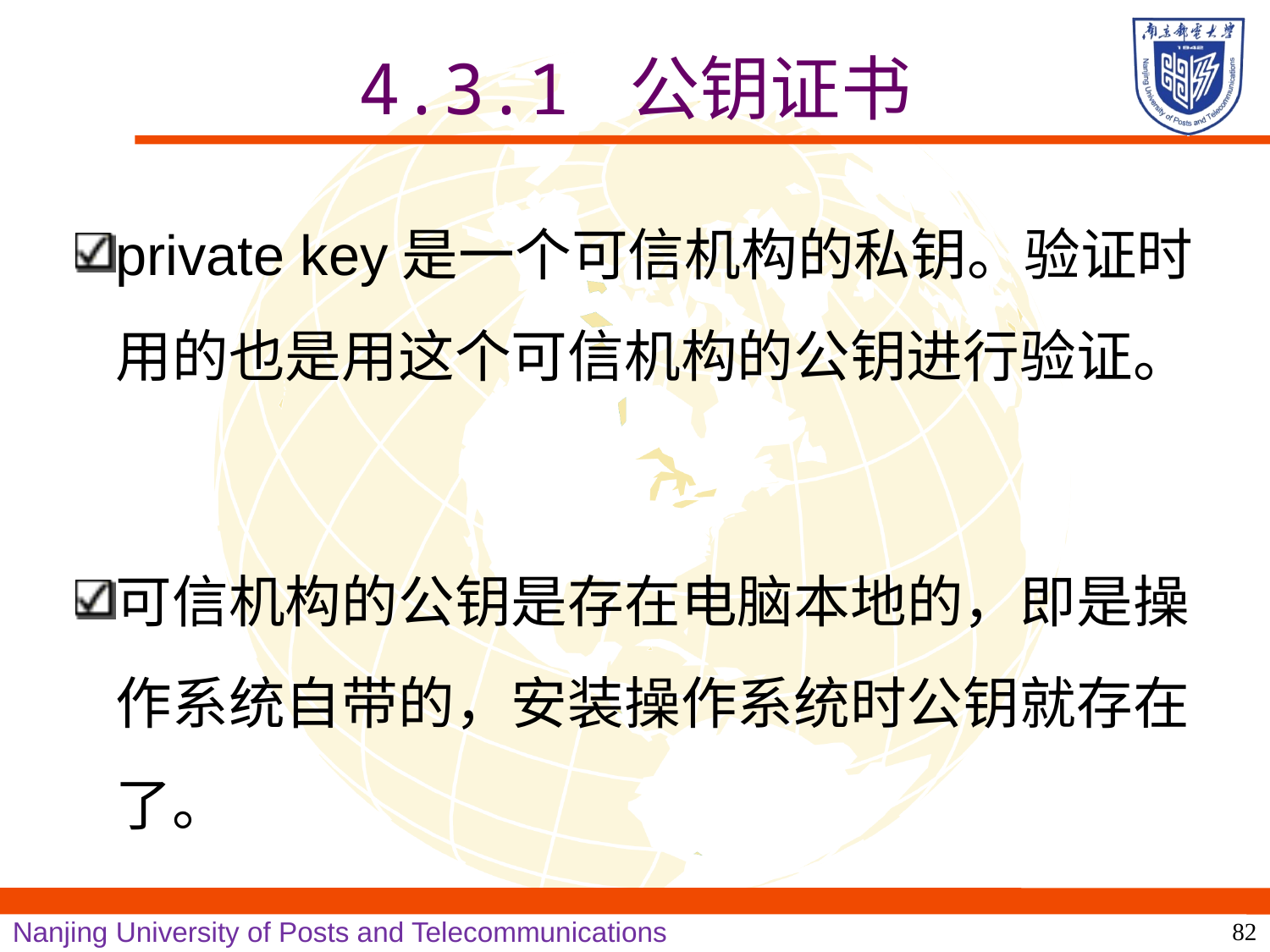

# 4.3.1 公钥证书
private key是一个可信机构的私钥。验证时用的也是用这个可信机构的公钥进行验证。

可信机构的公钥是存在电脑本地的，即是操作系统自带的，安装操作系统时公钥就存在了。

82